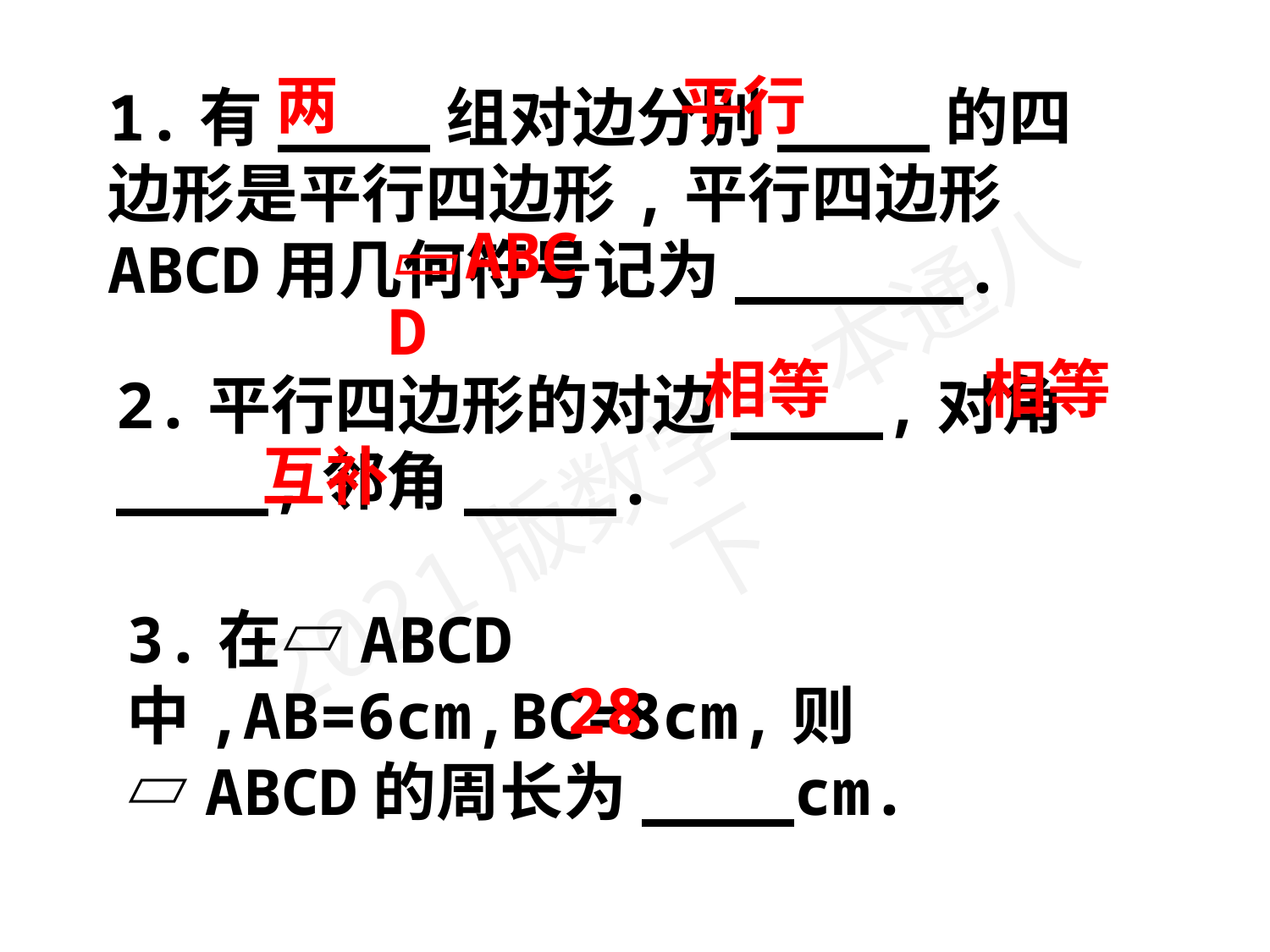

两
平行
1.有____组对边分别____的四边形是平行四边形,平行四边形ABCD用几何符号记为______.
▱ABCD
相等
相等
2.平行四边形的对边____,对角____,邻角____.
互补
3.在▱ABCD中,AB=6cm,BC=8cm,则▱ABCD的周长为____cm.
28